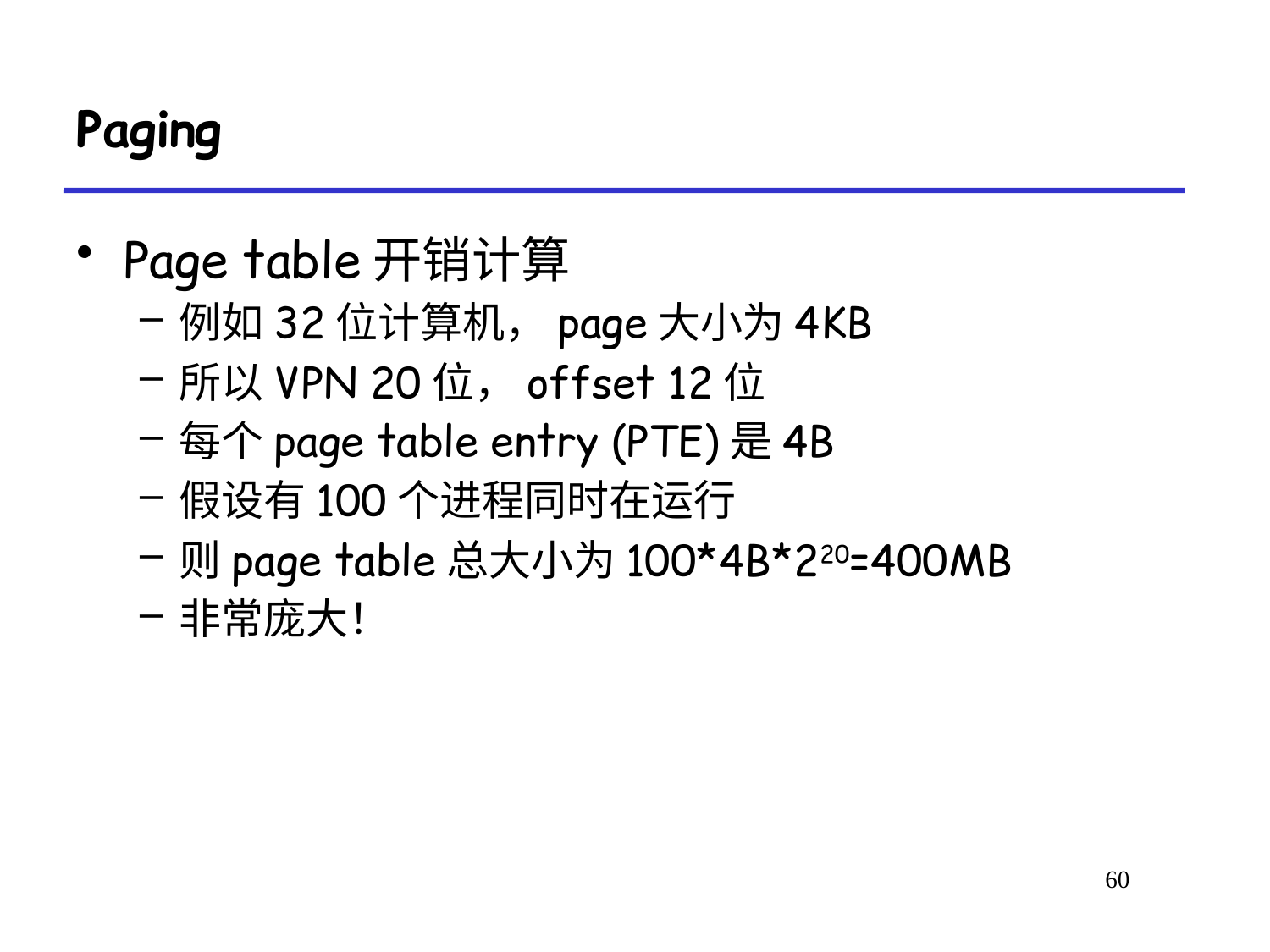

# Paging
Page table开销计算
例如32位计算机，page大小为4KB
所以VPN 20位，offset 12位
每个page table entry (PTE)是4B
假设有100个进程同时在运行
则page table总大小为100*4B*220=400MB
非常庞大！
60